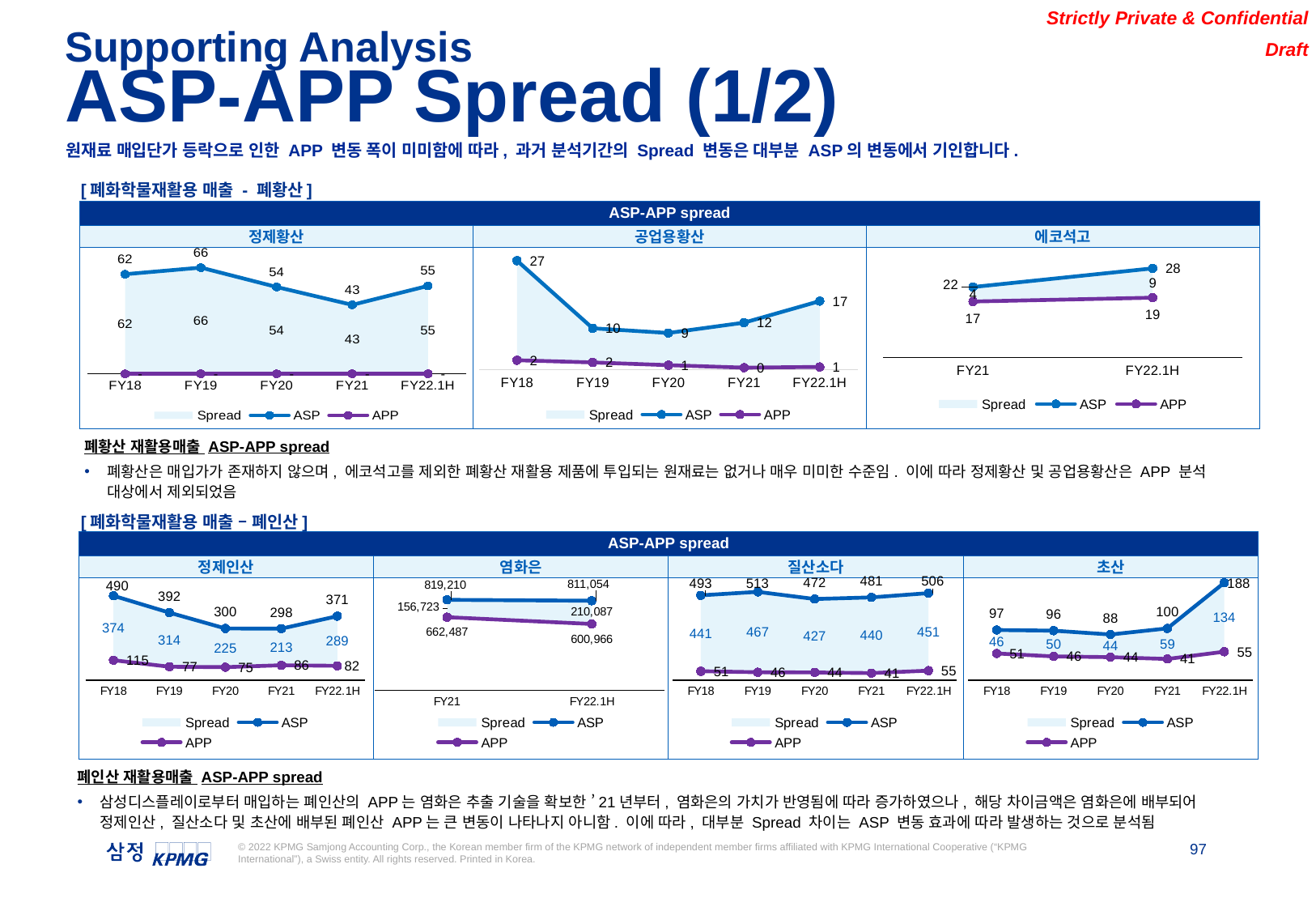

Supporting Analysis
ASP-APP Spread (1/2)
원재료 매입단가 등락으로 인한 APP 변동 폭이 미미함에 따라, 과거 분석기간의 Spread 변동은 대부분 ASP의 변동에서 기인합니다.
[폐화학물재활용 매출 - 폐황산]
| ASP-APP spread | ASP-APP spread |  |
| --- | --- | --- |
| 정제황산 | 공업용황산 | 에코석고 |
|  |  |  |

### Chart

| Category | Spread | ASP | APP |
|---|---|---|---|
| FY18 | 62.358642415623066 | 62.358642415623066 | 0.0 |
| FY19 | 66.48816316240506 | 66.48816316240506 | 0.0 |
| FY20 | 54.350314909854454 | 54.350314909854454 | 0.0 |
| FY21 | 43.17134093822984 | 43.17134093822984 | 0.0 |
| FY22.1H | 55.041155894371116 | 55.041155894371116 | 0.0 |

### Chart

| Category | hidden | Spread | ASP | APP |
|---|---|---|---|---|
| FY21 | 17.316318455777406 | 4.473329014784255 | 21.78964747056166 | 17.316318455777406 |
| FY22.1H | 18.500281921211208 | 9.038347650686887 | 27.538629571898095 | 18.500281921211208 |

### Chart

| Category | hidden | Spread | ASP | APP |
|---|---|---|---|---|
| FY18 | 2.3305412377834305 | 24.750300893525733 | 27.080842131309165 | 2.3305412377834305 |
| FY19 | 1.7844791921182974 | 8.499187070472335 | 10.283666262590632 | 1.7844791921182974 |
| FY20 | 1.1098139509250926 | 8.005464541822704 | 9.115278492747796 | 1.1098139509250926 |
| FY21 | 0.49812431794607215 | 11.18746504589013 | 11.685589363836202 | 0.49812431794607215 |
| FY22.1H | 0.6665335273158471 | 16.367370181748477 | 17.033903709064322 | 0.6665335273158471 |
폐황산 재활용매출 ASP-APP spread
폐황산은 매입가가 존재하지 않으며, 에코석고를 제외한 폐황산 재활용 제품에 투입되는 원재료는 없거나 매우 미미한 수준임. 이에 따라 정제황산 및 공업용황산은 APP 분석 대상에서 제외되었음
[폐화학물재활용 매출 – 폐인산]
| ASP-APP spread |  |  |  |
| --- | --- | --- | --- |
| 정제인산 | 염화은 | 질산소다 | 초산 |
|  |  |  |  |

### Chart

| Category | hidden | Spread | ASP | APP |
|---|---|---|---|---|
| FY18 | 115.2682770219855 | 374.2323645385691 | 489.5006415605546 | 115.2682770219855 |
| FY19 | 77.22159071679755 | 314.3678998275336 | 391.58949054433117 | 77.22159071679755 |
| FY20 | 74.63938087803103 | 224.9285666463278 | 299.56794752435883 | 74.63938087803103 |
| FY21 | 85.74390756917059 | 212.63397397871825 | 298.3778815478888 | 85.74390756917059 |
| FY22.1H | 82.37728067045849 | 288.5291408589846 | 370.9064215294431 | 82.37728067045849 |

### Chart

| Category | hidden | Spread | ASP | APP |
|---|---|---|---|---|
| FY21 | 662487.1181328382 | 156722.95545835572 | 819210.0735911939 | 662487.1181328382 |
| FY22.1H | 600966.4354961105 | 210087.44708524144 | 811053.8825813519 | 600966.4354961105 |

### Chart

| Category | hidden | Spread | ASP | APP |
|---|---|---|---|---|
| FY18 | 51.40698440976 | 441.37827563630236 | 492.7852600460624 | 51.40698440976 |
| FY19 | 45.74295704600594 | 467.4760816529596 | 513.2190386989655 | 45.74295704600594 |
| FY20 | 44.28832881115118 | 427.344518151862 | 471.6328469630132 | 44.28832881115118 |
| FY21 | 40.77597259365484 | 440.097590624736 | 480.8735632183908 | 40.77597259365484 |
| FY22.1H | 54.84228825179926 | 450.750379325807 | 505.5926675776063 | 54.84228825179926 |

### Chart

| Category | hidden | Spread | ASP | APP |
|---|---|---|---|---|
| FY18 | 51.40698440975999 | 45.53678755072493 | 96.94377196048492 | 51.40698440975999 |
| FY19 | 45.74295704600594 | 49.884457356515725 | 95.62741440252167 | 45.74295704600594 |
| FY20 | 44.28832881115119 | 43.86787219841571 | 88.1562010095669 | 44.28832881115119 |
| FY21 | 40.775972593654835 | 59.225124918339965 | 100.0010975119948 | 40.775972593654835 |
| FY22.1H | 54.84228825179926 | 133.5348237441679 | 188.37711199596717 | 54.84228825179926 |
폐인산 재활용매출 ASP-APP spread
삼성디스플레이로부터 매입하는 폐인산의 APP는 염화은 추출 기술을 확보한 ’21년부터, 염화은의 가치가 반영됨에 따라 증가하였으나, 해당 차이금액은 염화은에 배부되어 정제인산, 질산소다 및 초산에 배부된 폐인산 APP는 큰 변동이 나타나지 아니함. 이에 따라, 대부분 Spread 차이는 ASP 변동 효과에 따라 발생하는 것으로 분석됨